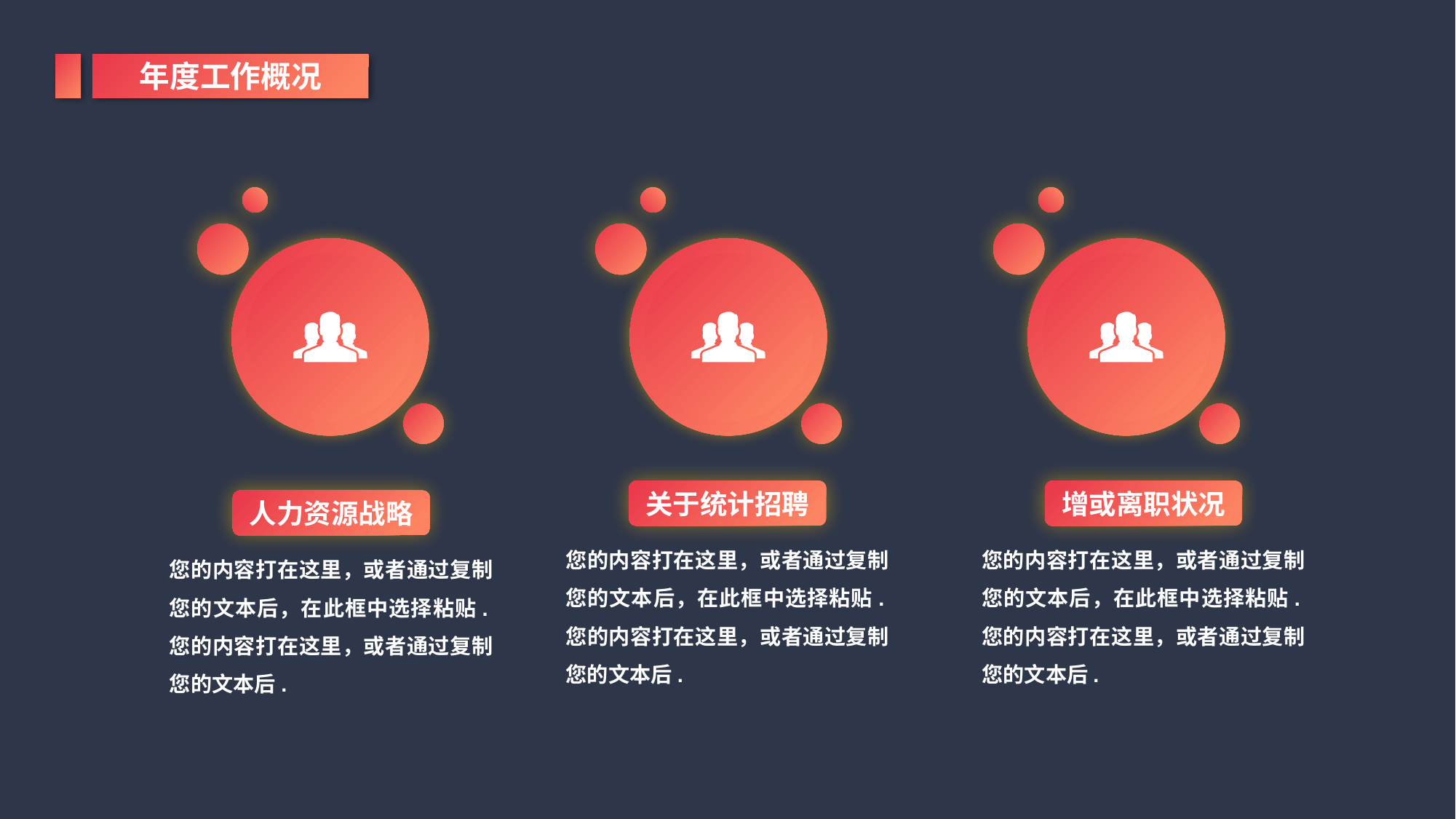

年度工作概况

关于统计招聘
您的内容打在这里，或者通过复制您的文本后，在此框中选择粘贴.您的内容打在这里，或者通过复制您的文本后.

增或离职状况
您的内容打在这里，或者通过复制您的文本后，在此框中选择粘贴.您的内容打在这里，或者通过复制您的文本后.

人力资源战略
您的内容打在这里，或者通过复制您的文本后，在此框中选择粘贴.您的内容打在这里，或者通过复制您的文本后.